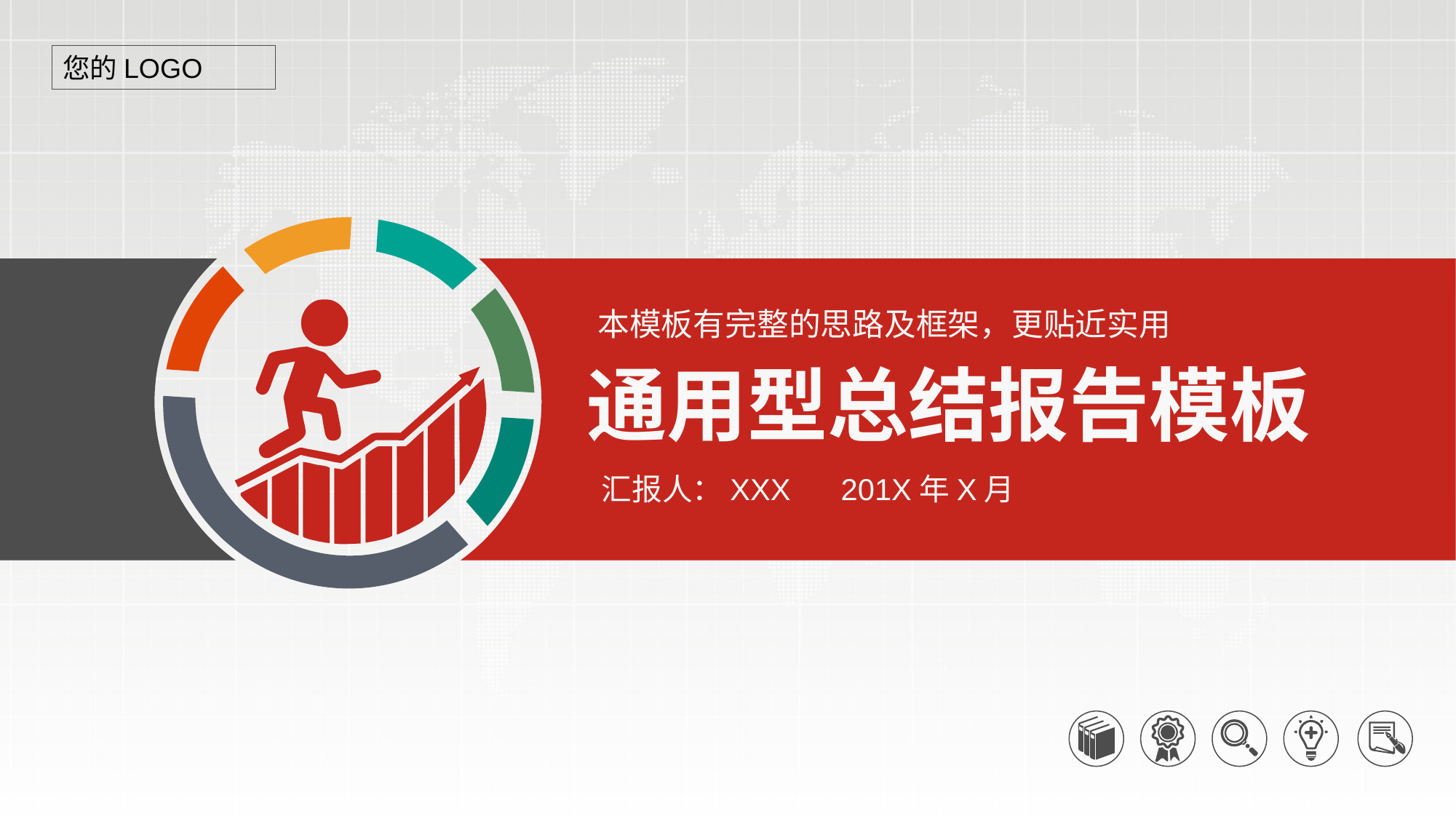

您的LOGO

本模板有完整的思路及框架，更贴近实用

通用型总结报告模板
汇报人：XXX      201X年X月